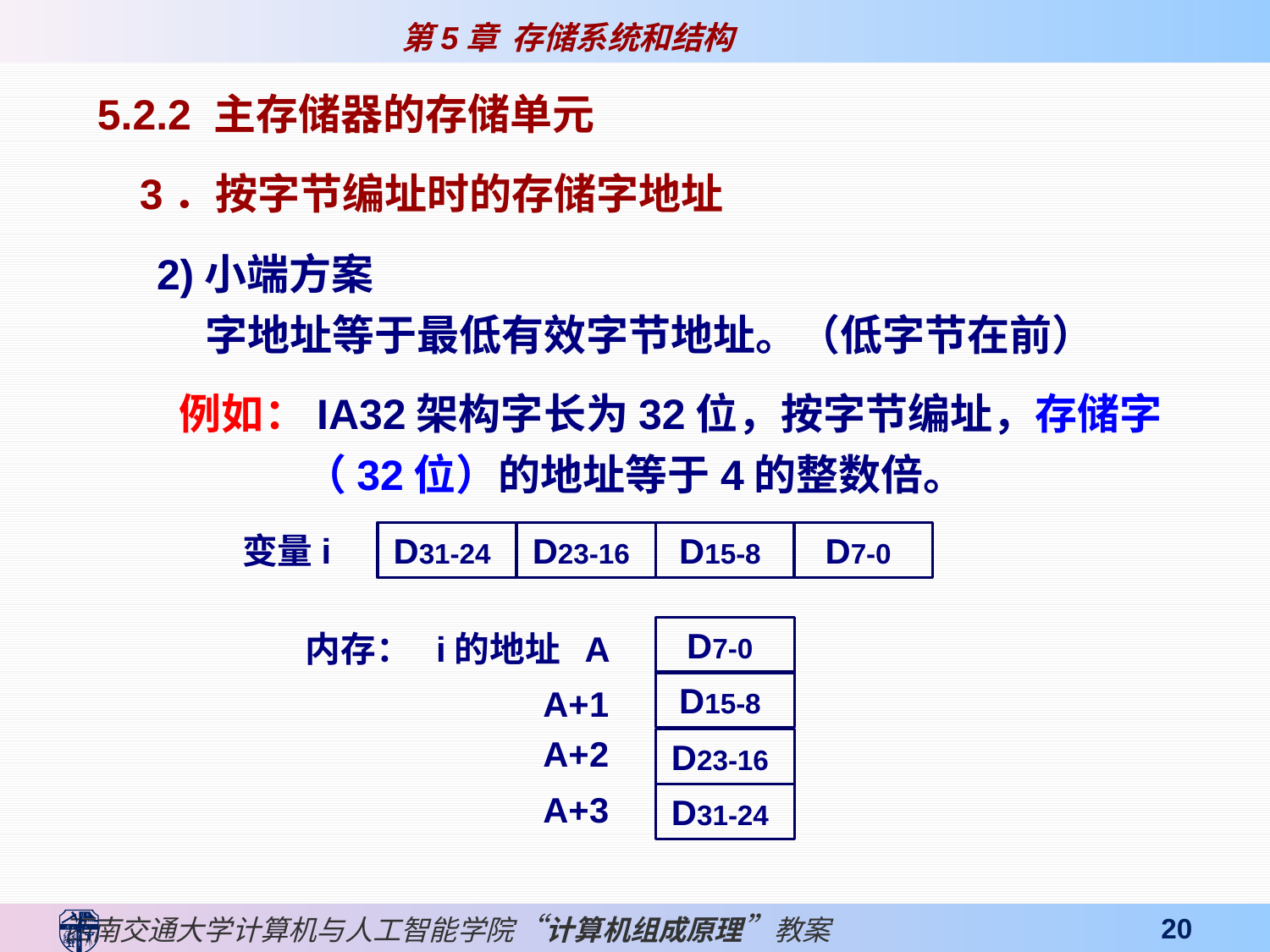

5.2.2 主存储器的存储单元
3．按字节编址时的存储字地址
2)小端方案
    字地址等于最低有效字节地址。（低字节在前）
例如：IA32架构字长为32位，按字节编址，存储字（32位）的地址等于4的整数倍。
变量i
D31-24
D23-16
D15-8
D7-0
D7-0
内存：  i的地址  A
D15-8
A+1
A+2
D23-16
A+3
D31-24